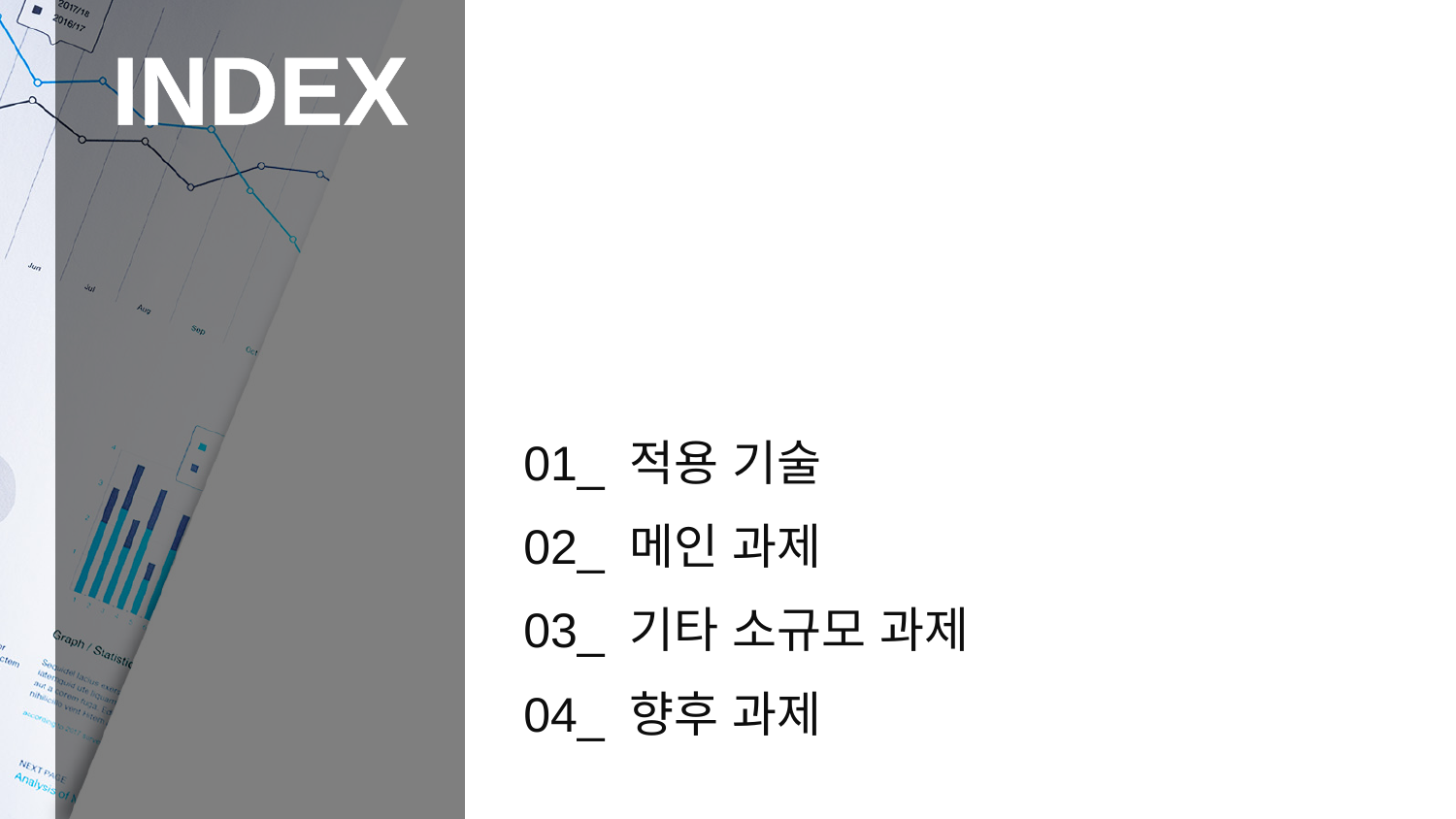

INDEX
01_ 적용 기술
02_ 메인 과제
03_ 기타 소규모 과제
04_ 향후 과제